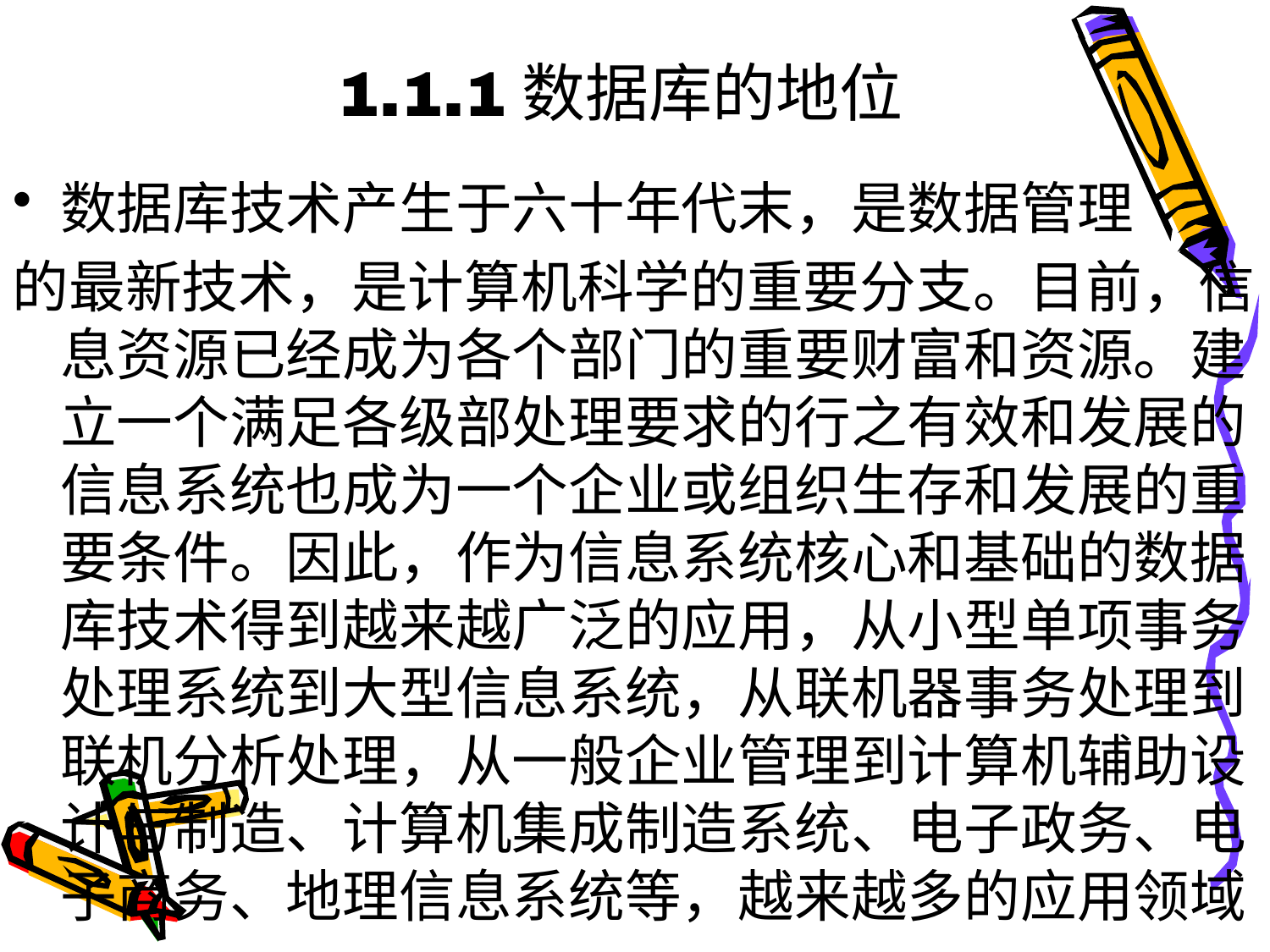

#
1.1.1数据库的地位

数据库技术产生于六十年代末，是数据管理
的最新技术，是计算机科学的重要分支。目前，信息资源已经成为各个部门的重要财富和资源。建立一个满足各级部处理要求的行之有效和发展的信息系统也成为一个企业或组织生存和发展的重要条件。因此，作为信息系统核心和基础的数据库技术得到越来越广泛的应用，从小型单项事务处理系统到大型信息系统，从联机器事务处理到联机分析处理，从一般企业管理到计算机辅助设计与制造、计算机集成制造系统、电子政务、电子商务、地理信息系统等，越来越多的应用领域